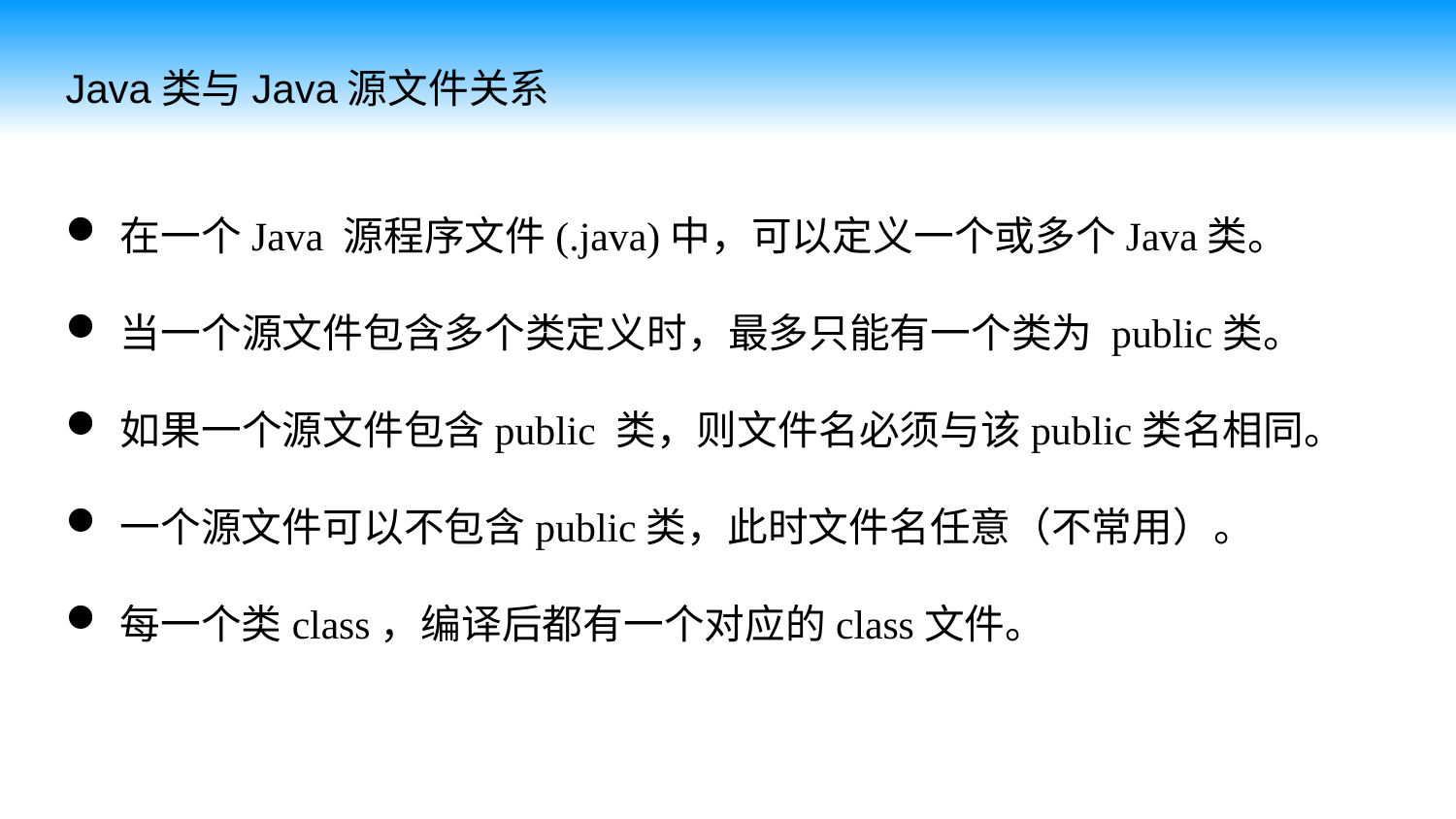

Java类与Java源文件关系
在一个Java 源程序文件(.java)中，可以定义一个或多个Java类。

当一个源文件包含多个类定义时，最多只能有一个类为 public类。

如果一个源文件包含public 类，则文件名必须与该public类名相同。

一个源文件可以不包含public类，此时文件名任意（不常用）。

每一个类class，编译后都有一个对应的class文件。